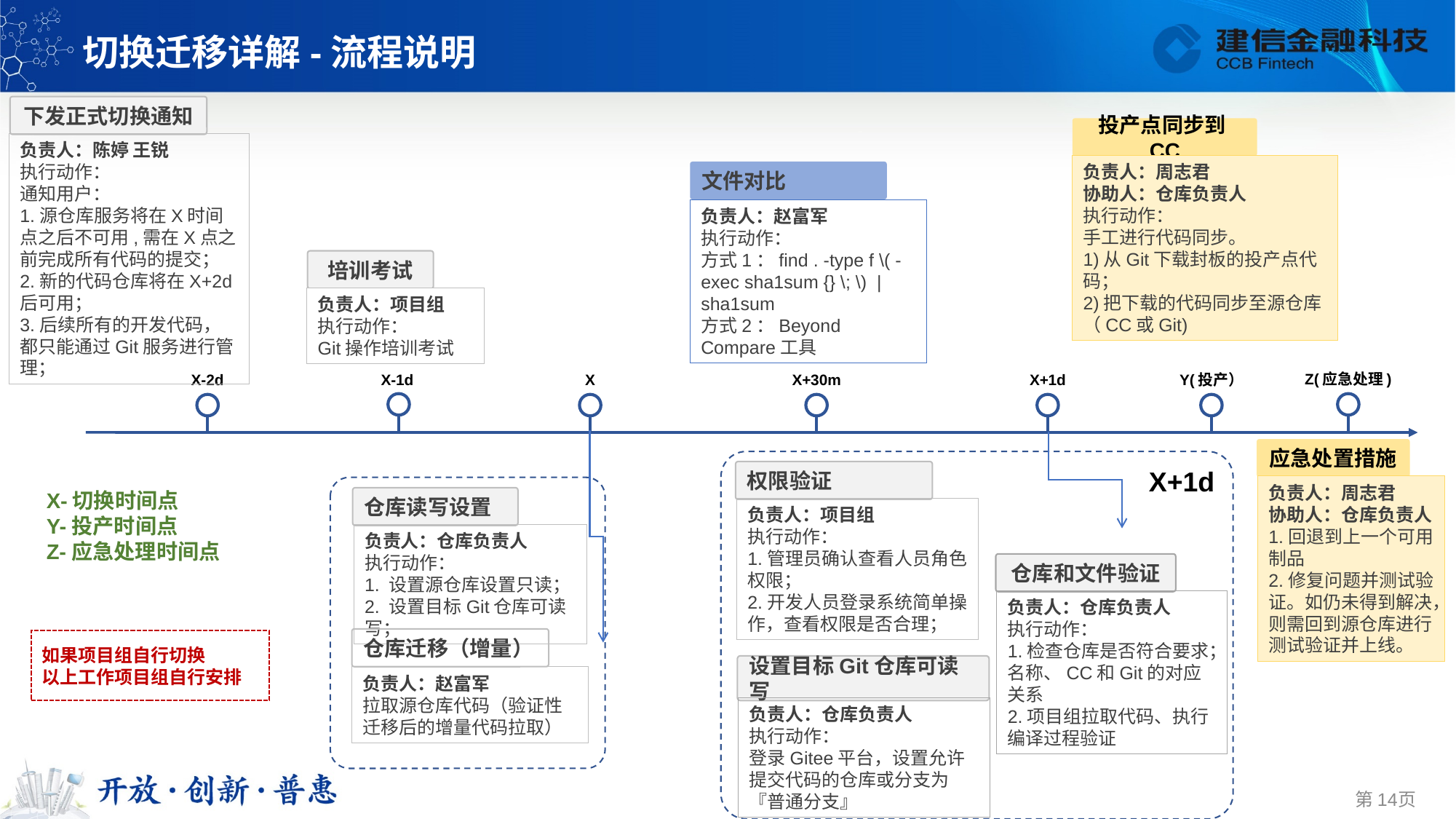

切换迁移详解-流程说明
下发正式切换通知
投产点同步到CC
负责人：周志君
协助人：仓库负责人
执行动作：
手工进行代码同步。
1)从Git下载封板的投产点代码；
2)把下载的代码同步至源仓库（CC或Git)
负责人：陈婷 王锐
执行动作：
通知用户：
1.源仓库服务将在X时间点之后不可用,需在X点之前完成所有代码的提交；
2.新的代码仓库将在X+2d后可用；
3.后续所有的开发代码，都只能通过Git服务进行管理；
文件对比
负责人：赵富军
执行动作：
方式1：find . -type f \( -exec sha1sum {} \; \)  | sha1sum
方式2：Beyond Compare工具
培训考试
负责人：项目组
执行动作：
Git操作培训考试
Z(应急处理)

X-2d

X-1d

X

X+30m

X+1d

Y(投产）

应急处置措施
负责人：周志君
协助人：仓库负责人
1.回退到上一个可用制品
2.修复问题并测试验证。如仍未得到解决，则需回到源仓库进行测试验证并上线。
X+1d
权限验证
负责人：项目组
执行动作：
1.管理员确认查看人员角色权限；
2.开发人员登录系统简单操作，查看权限是否合理；

X-切换时间点
Y-投产时间点
Z-应急处理时间点
仓库读写设置
负责人：仓库负责人
执行动作：
1. 设置源仓库设置只读；
2. 设置目标Git仓库可读写；
仓库和文件验证
负责人：仓库负责人
执行动作：
1.检查仓库是否符合要求；名称、CC和Git的对应关系
2.项目组拉取代码、执行编译过程验证
仓库迁移（增量）
如果项目组自行切换
以上工作项目组自行安排
设置目标Git仓库可读写
负责人：仓库负责人
执行动作：
登录Gitee平台，设置允许提交代码的仓库或分支为『普通分支』
负责人：赵富军
拉取源仓库代码（验证性迁移后的增量代码拉取）